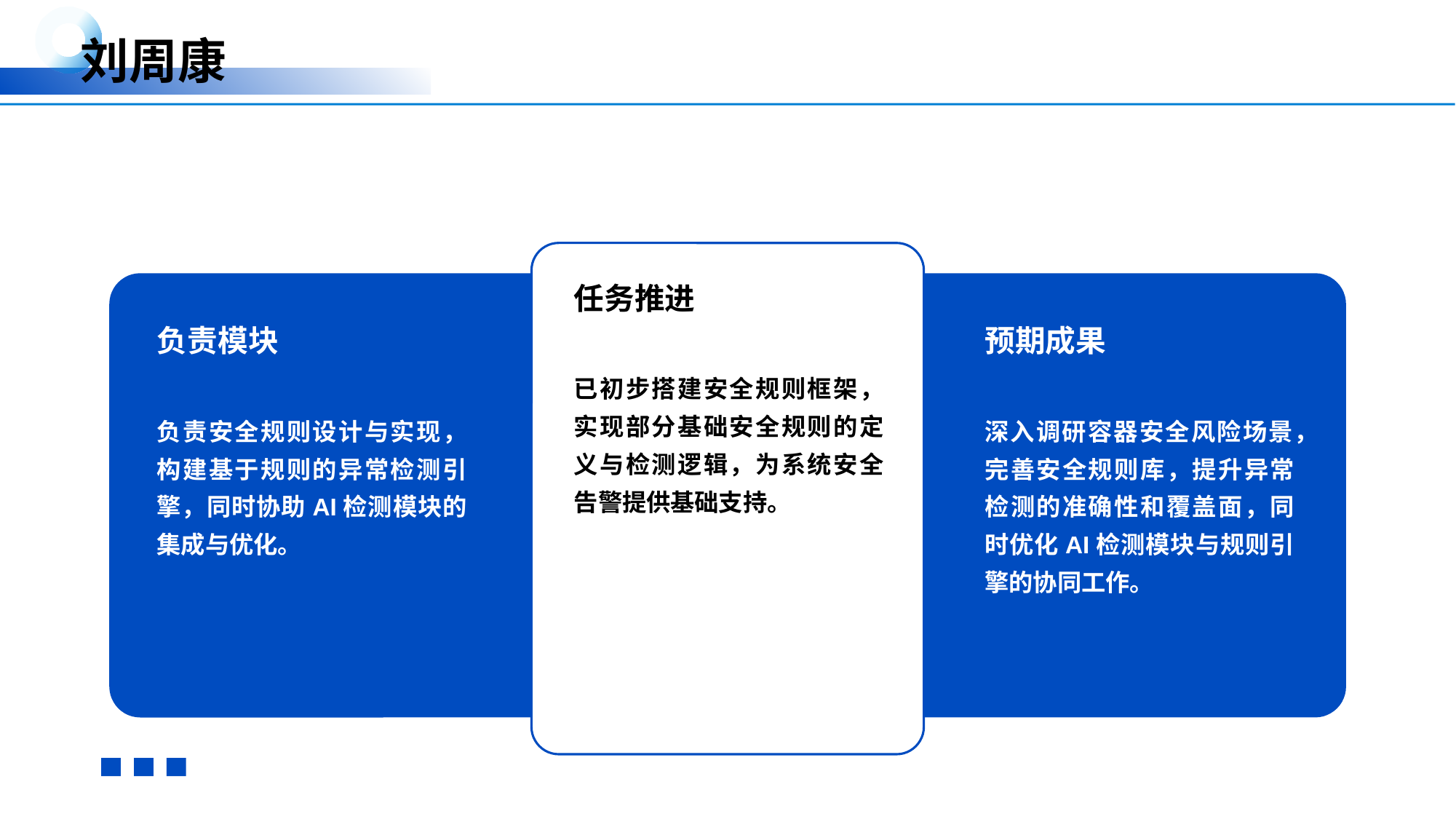

刘周康

任务推进
负责模块
预期成果
已初步搭建安全规则框架，实现部分基础安全规则的定义与检测逻辑，为系统安全告警提供基础支持。
负责安全规则设计与实现，构建基于规则的异常检测引擎，同时协助AI检测模块的集成与优化。
深入调研容器安全风险场景，完善安全规则库，提升异常检测的准确性和覆盖面，同时优化AI检测模块与规则引擎的协同工作。